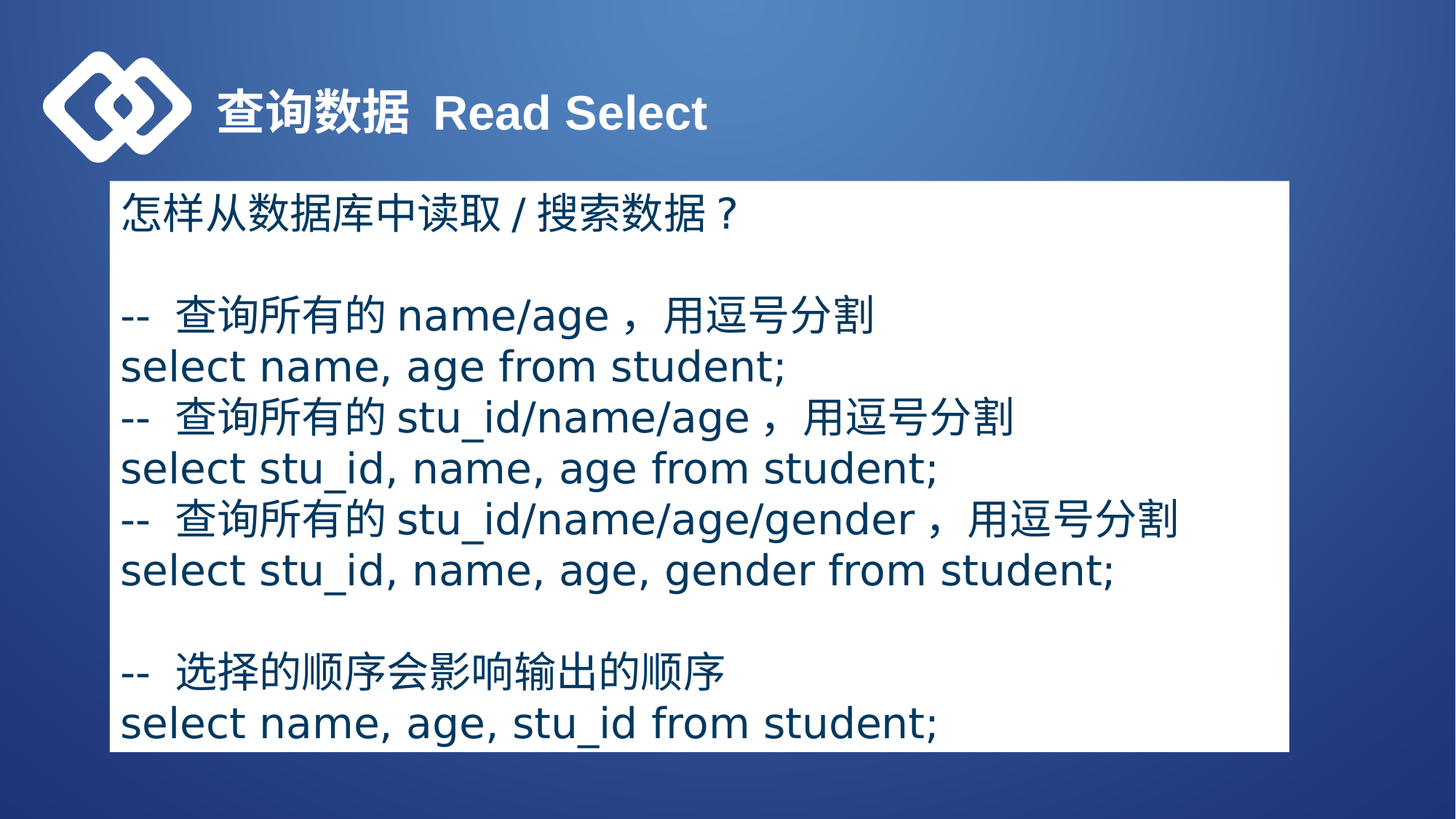

查询数据 Read Select

怎样从数据库中读取/搜索数据?

-- 查询所有的name/age，用逗号分割
select name, age from student;
-- 查询所有的stu_id/name/age，用逗号分割
select stu_id, name, age from student;
-- 查询所有的stu_id/name/age/gender，用逗号分割
select stu_id, name, age, gender from student;

-- 选择的顺序会影响输出的顺序
select name, age, stu_id from student;